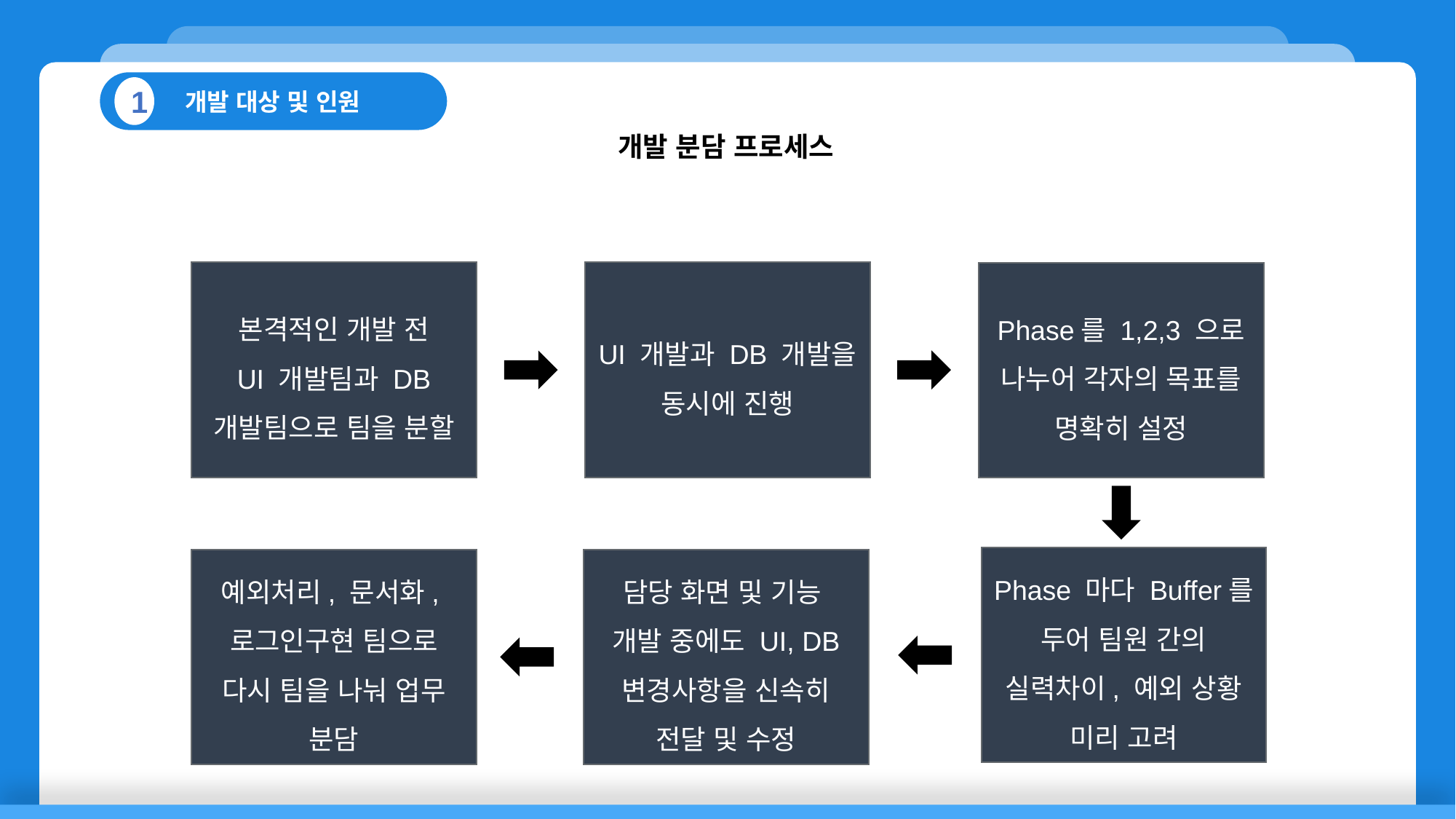

개발 대상 및 인원
1
개발 분담 프로세스
본격적인 개발 전
UI 개발팀과 DB 개발팀으로 팀을 분할
UI 개발과 DB 개발을 동시에 진행
Phase를 1,2,3 으로 나누어 각자의 목표를 명확히 설정

Phase 마다 Buffer를 두어 팀원 간의 실력차이, 예외 상황 미리 고려

담당 화면 및 기능
개발 중에도 UI, DB 변경사항을 신속히 전달 및 수정
예외처리, 문서화,
로그인구현 팀으로 다시 팀을 나눠 업무 분담